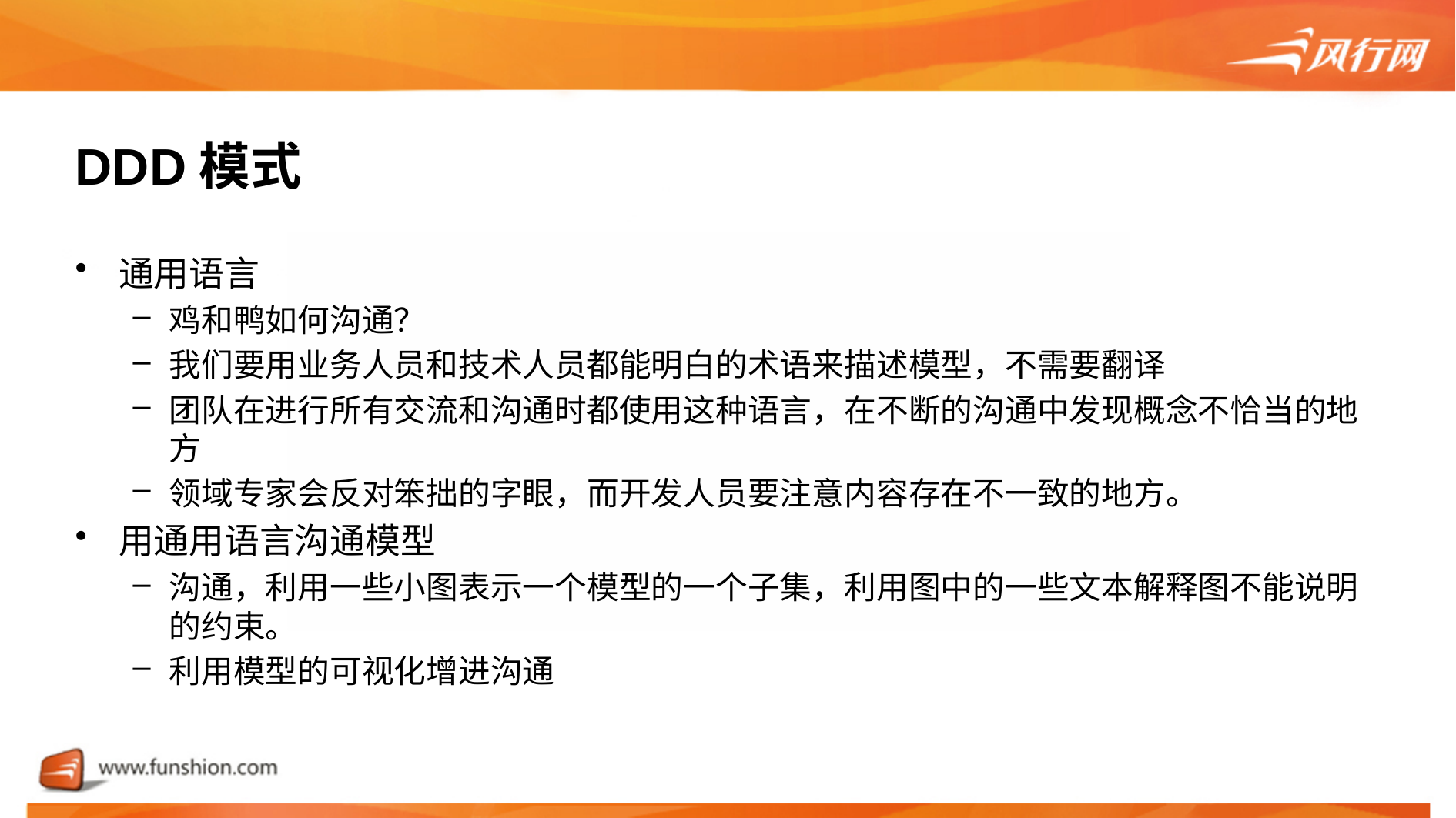

# DDD模式
通用语言
鸡和鸭如何沟通？
我们要用业务人员和技术人员都能明白的术语来描述模型，不需要翻译
团队在进行所有交流和沟通时都使用这种语言，在不断的沟通中发现概念不恰当的地方
领域专家会反对笨拙的字眼，而开发人员要注意内容存在不一致的地方。
用通用语言沟通模型
沟通，利用一些小图表示一个模型的一个子集，利用图中的一些文本解释图不能说明的约束。
利用模型的可视化增进沟通